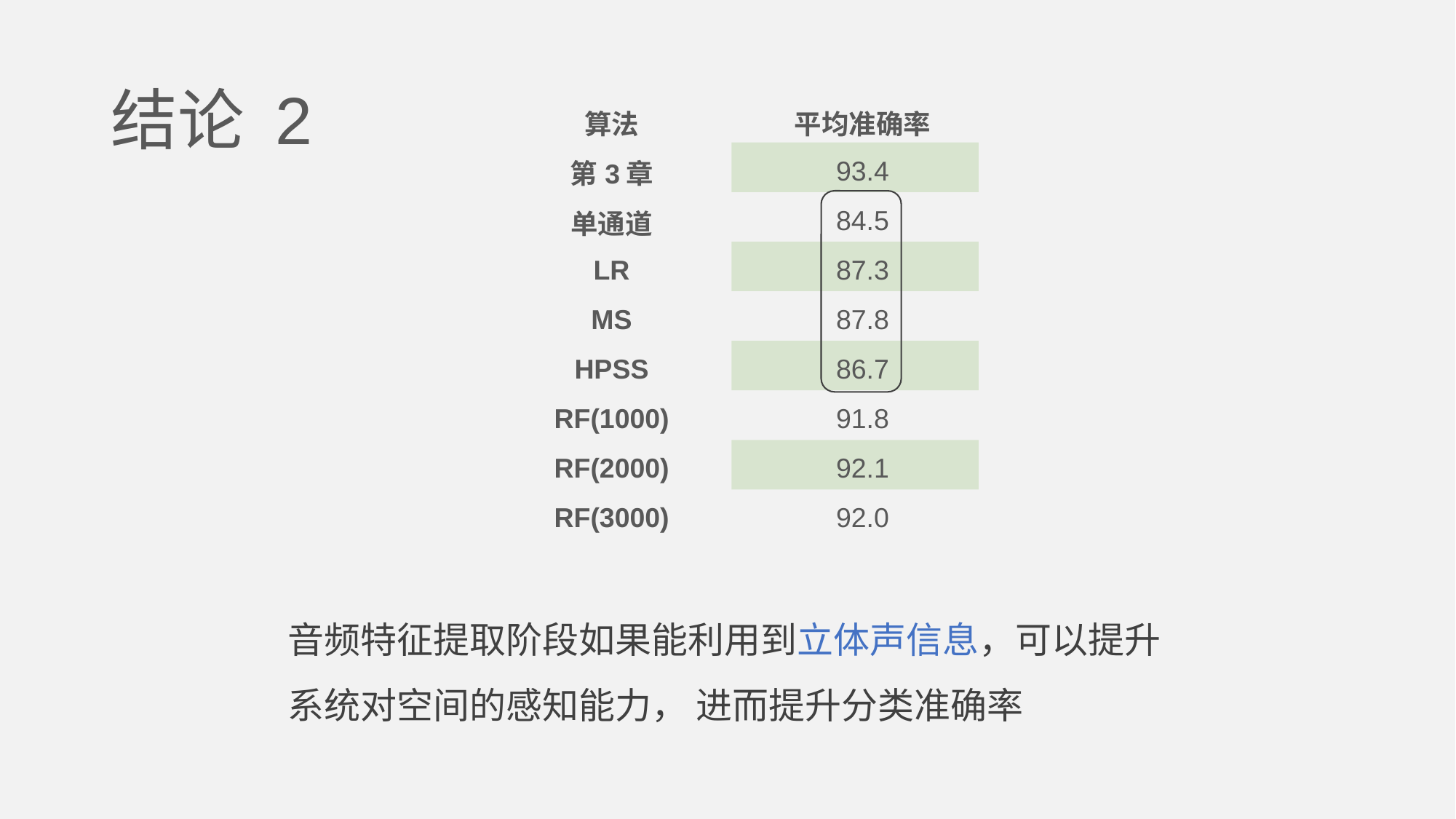

# 结论 2
| 算法 | 平均准确率 |
| --- | --- |
| 第3章 | 93.4 |
| 单通道 | 84.5 |
| LR | 87.3 |
| MS | 87.8 |
| HPSS | 86.7 |
| RF(1000) | 91.8 |
| RF(2000) | 92.1 |
| RF(3000) | 92.0 |

音频特征提取阶段如果能利用到立体声信息，可以提升系统对空间的感知能力， 进而提升分类准确率